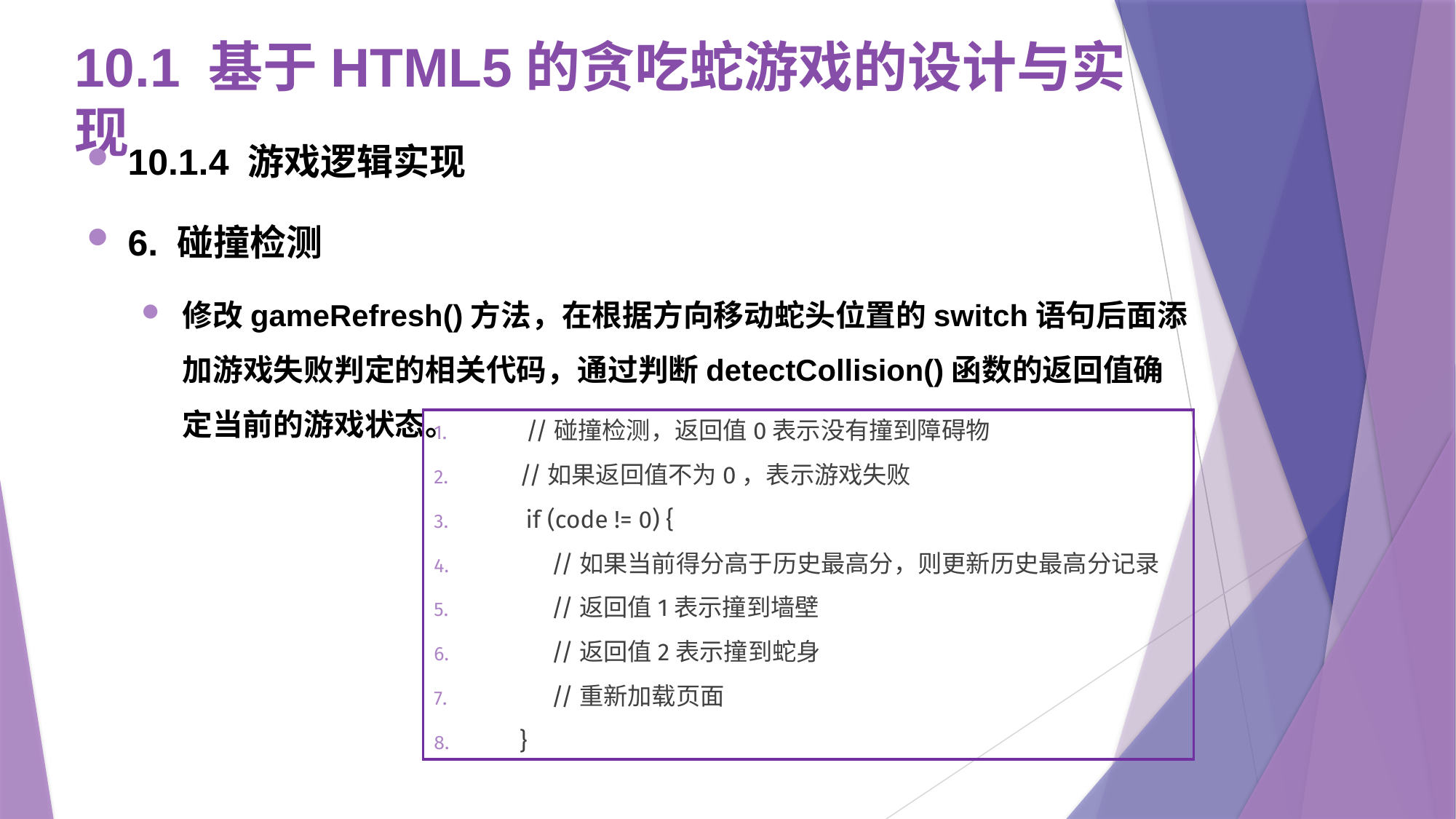

# 10.1 基于HTML5的贪吃蛇游戏的设计与实现
10.1.4 游戏逻辑实现
6. 碰撞检测
修改gameRefresh()方法，在根据方向移动蛇头位置的switch语句后面添加游戏失败判定的相关代码，通过判断detectCollision()函数的返回值确定当前的游戏状态。

        //碰撞检测，返回值0表示没有撞到障碍物
       //如果返回值不为0，表示游戏失败
        if (code != 0) {
            //如果当前得分高于历史最高分，则更新历史最高分记录
            //返回值1表示撞到墙壁
            //返回值2表示撞到蛇身
            //重新加载页面
       }